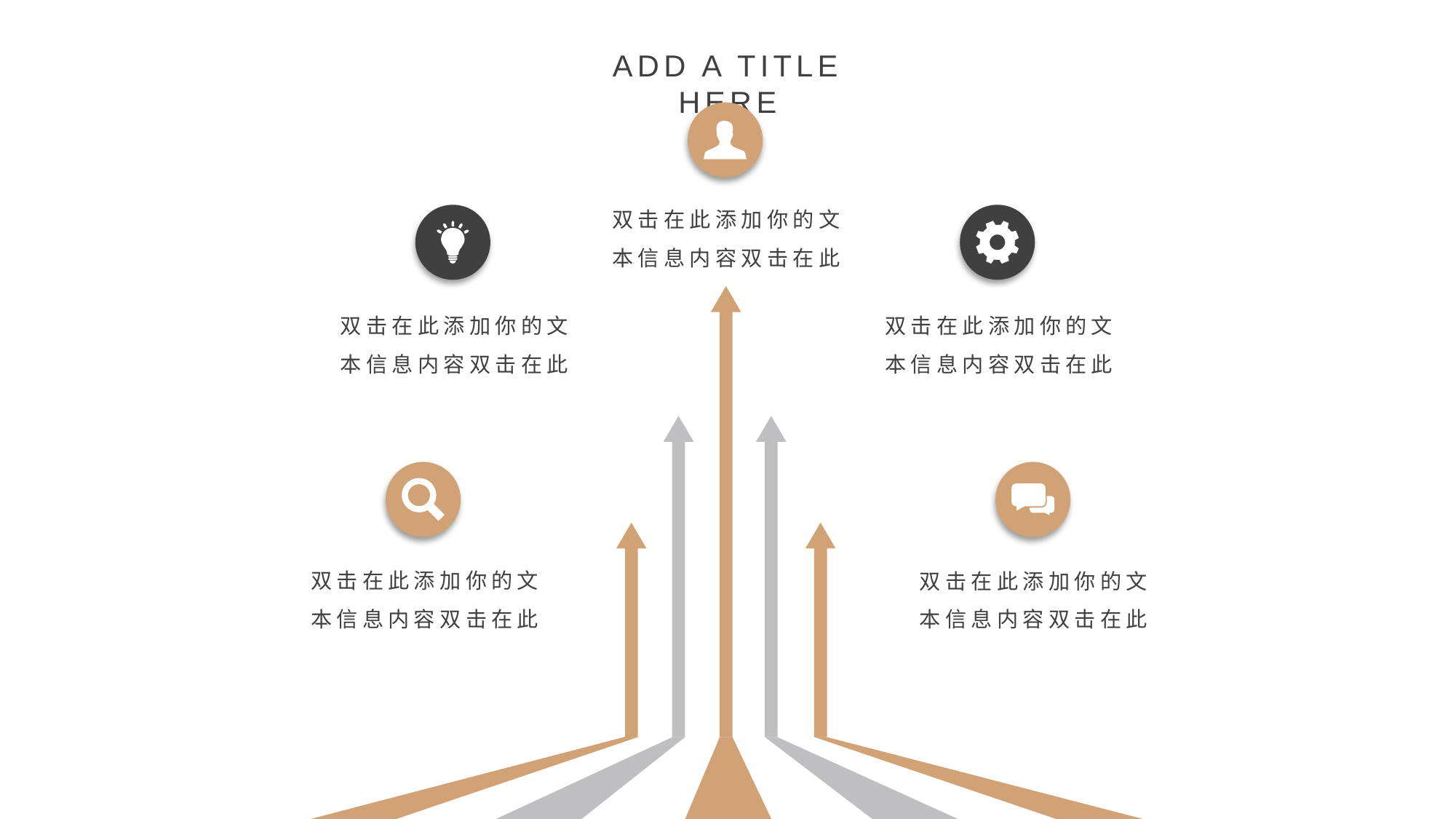

双击在此添加你的文本信息内容双击在此

双击在此添加你的文本信息内容双击在此
双击在此添加你的文本信息内容双击在此

双击在此添加你的文本信息内容双击在此
双击在此添加你的文本信息内容双击在此